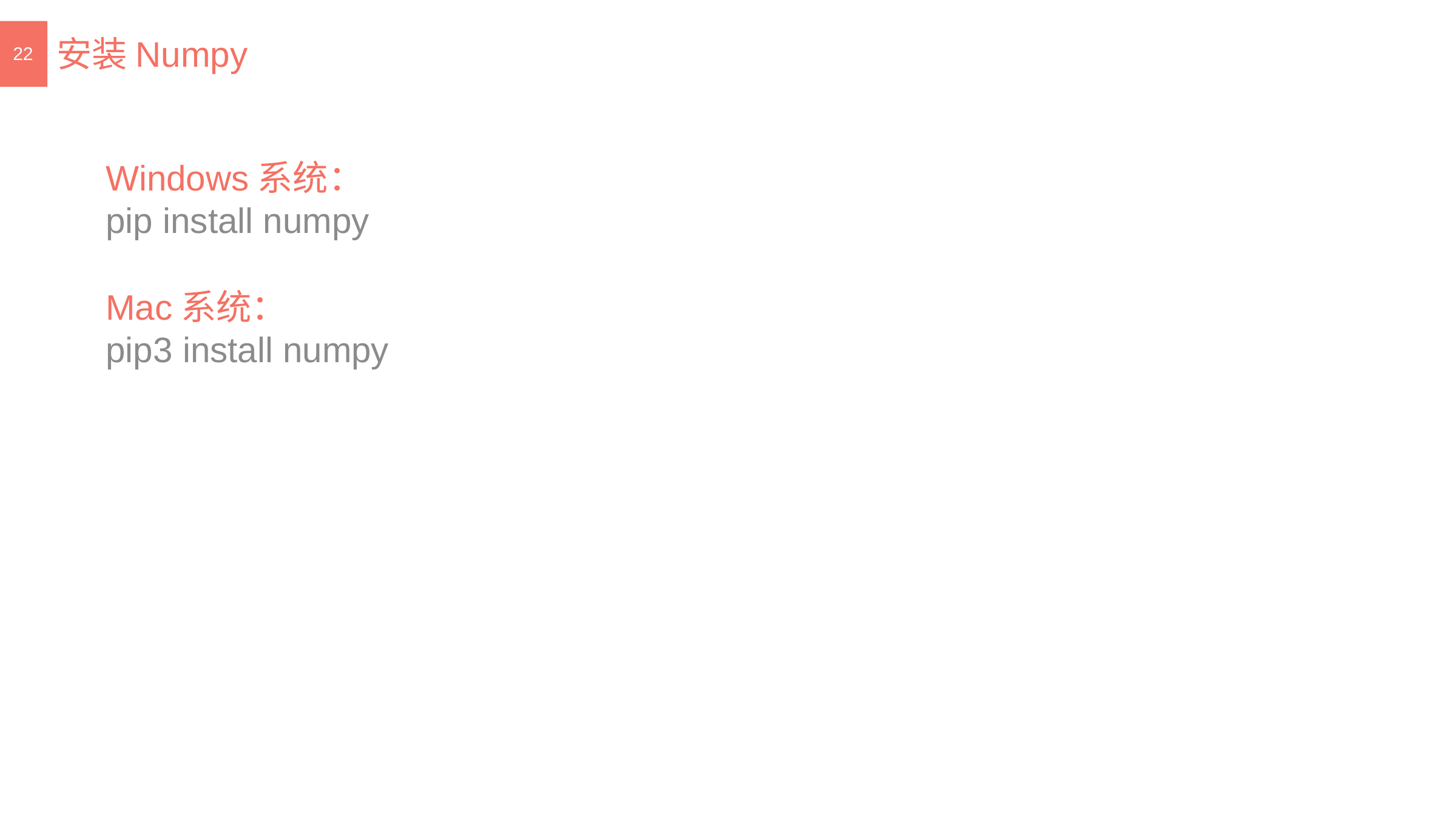

# 安装Numpy
22
Windows系统：  pip install numpy

Mac系统：
pip3 install numpy